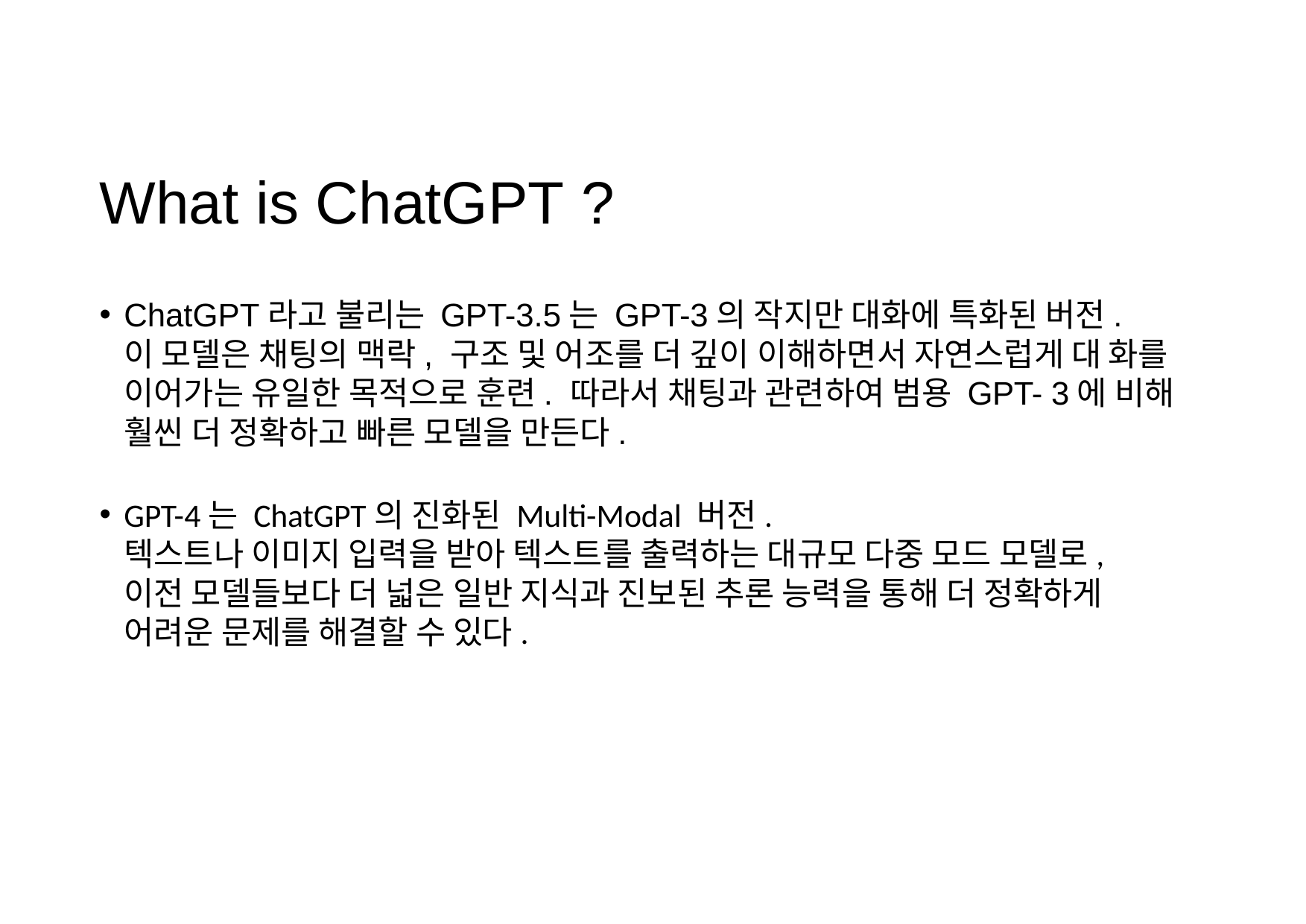

# What is ChatGPT ?
ChatGPT라고 불리는 GPT-3.5는 GPT-3의 작지만 대화에 특화된 버전.
이 모델은 채팅의 맥락, 구조 및 어조를 더 깊이 이해하면서 자연스럽게 대 화를 이어가는 유일한 목적으로 훈련. 따라서 채팅과 관련하여 범용 GPT- 3에 비해 훨씬 더 정확하고 빠른 모델을 만든다.

GPT-4는 ChatGPT의 진화된 Multi-Modal 버전.
텍스트나 이미지 입력을 받아 텍스트를 출력하는 대규모 다중 모드 모델로,
이전 모델들보다 더 넓은 일반 지식과 진보된 추론 능력을 통해 더 정확하게 어려운 문제를 해결할 수 있다.